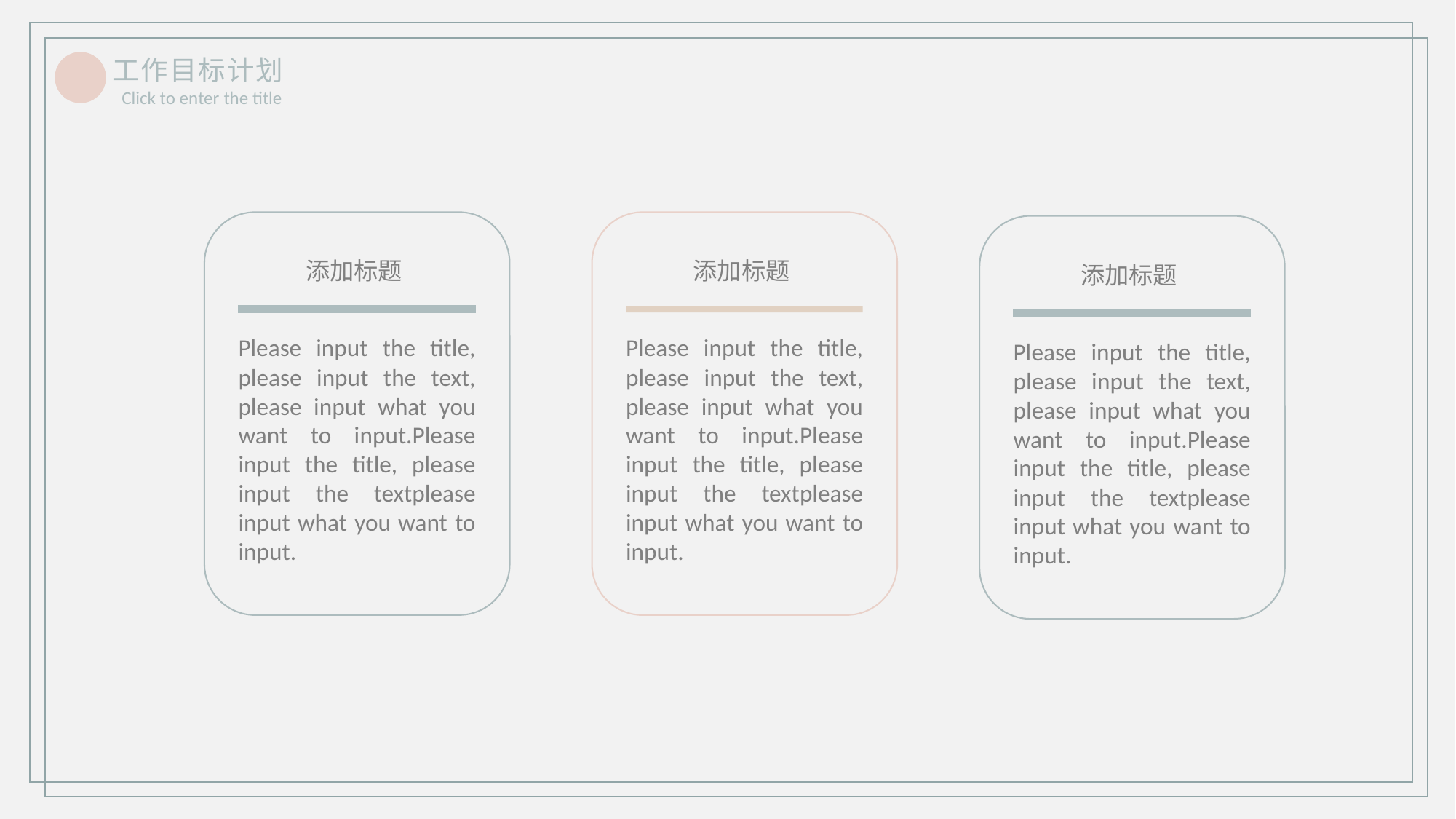

工作目标计划Click to enter the title

添加标题
添加标题
添加标题
Please input the title, please input the text, please input what you want to input.Please input the title, please input the textplease input what you want to input.
Please input the title, please input the text, please input what you want to input.Please input the title, please input the textplease input what you want to input.
Please input the title, please input the text, please input what you want to input.Please input the title, please input the textplease input what you want to input.